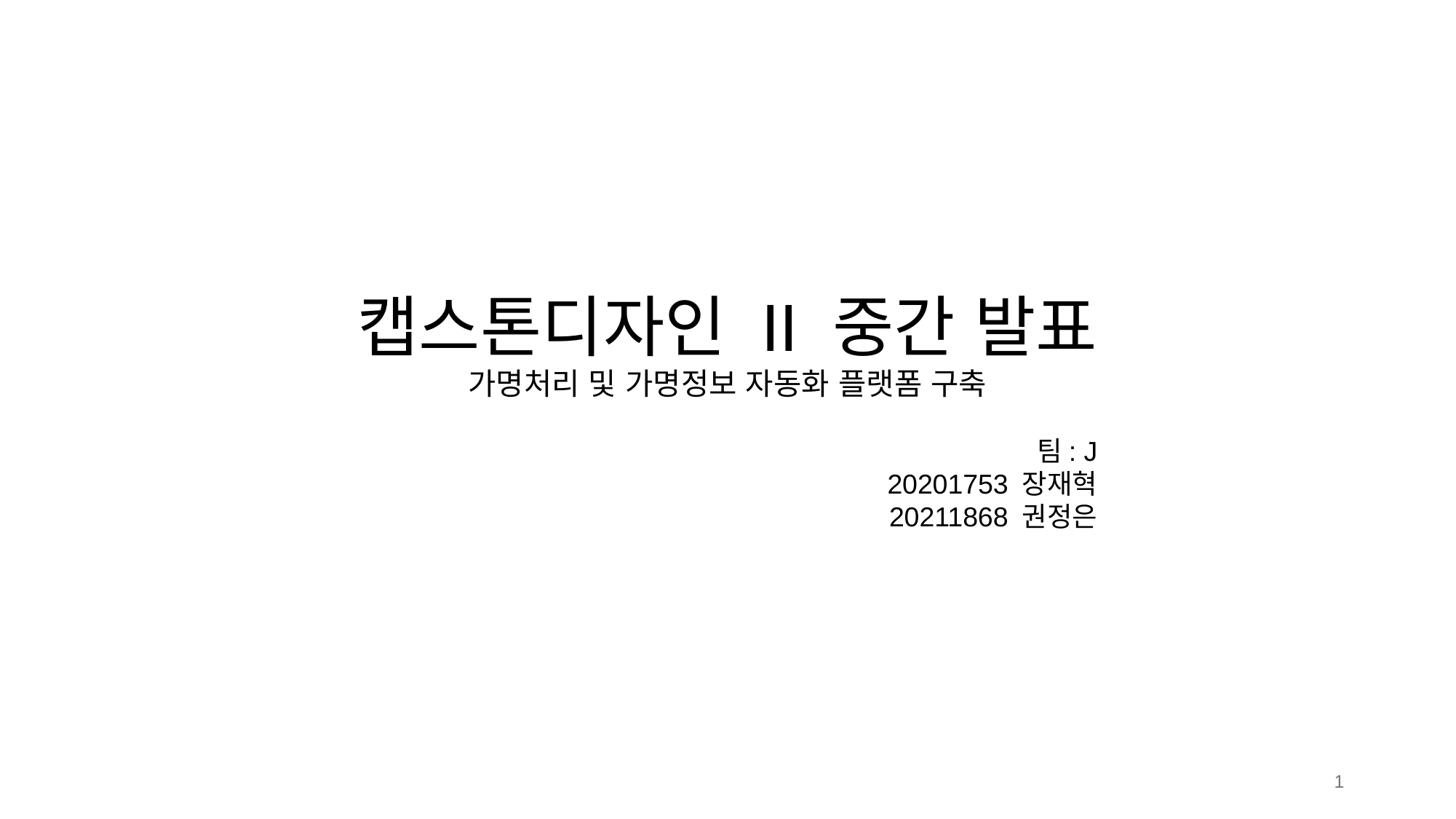

캡스톤디자인 II 중간 발표
가명처리 및 가명정보 자동화 플랫폼 구축

팀: J
20201753 장재혁
20211868 권정은
1